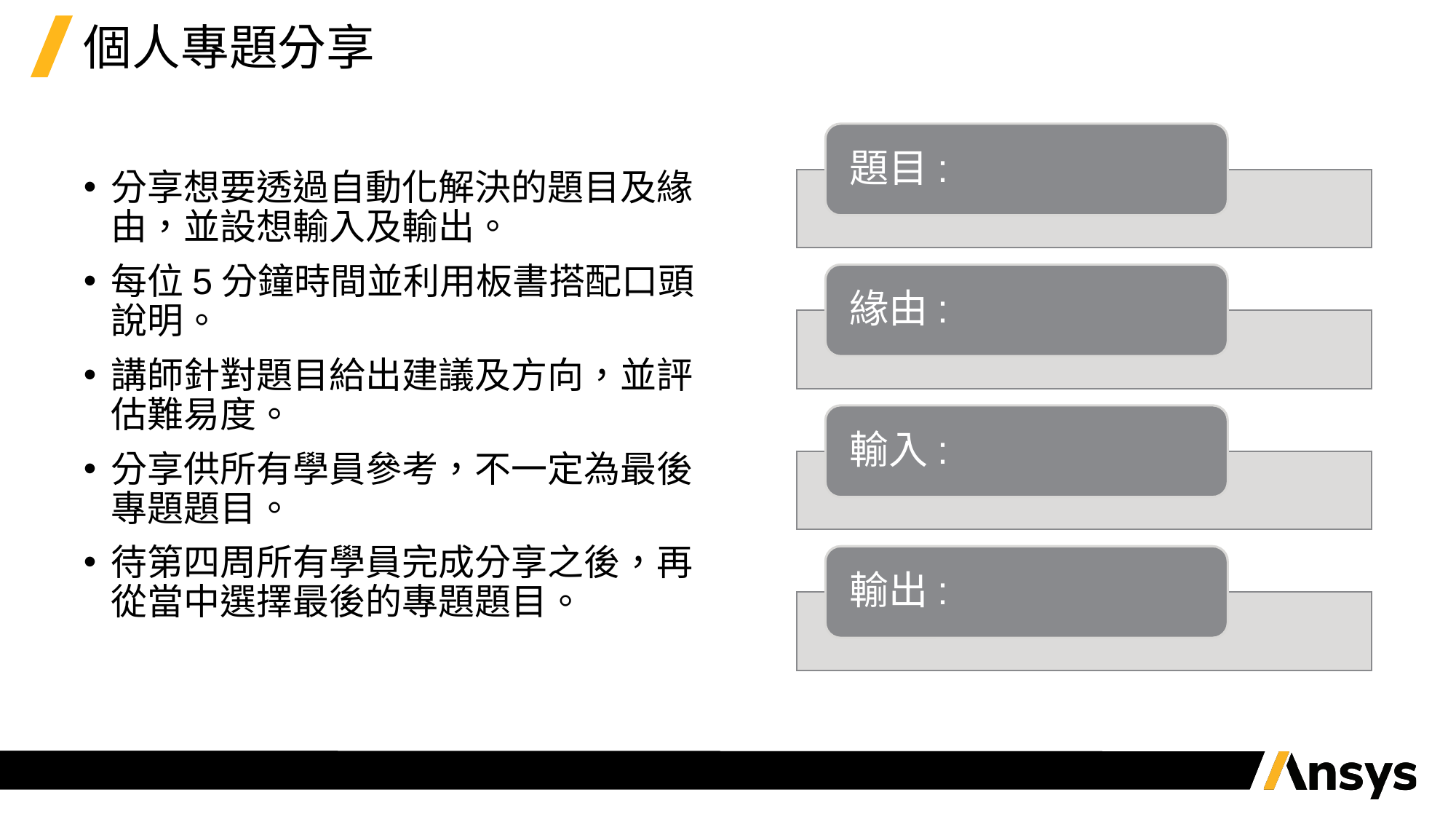

# 個人專題分享
題目:
緣由:
輸入:
輸出:
分享想要透過自動化解決的題目及緣由，並設想輸入及輸出。
每位5分鐘時間並利用板書搭配口頭說明。
講師針對題目給出建議及方向，並評估難易度。
分享供所有學員參考，不一定為最後專題題目。
待第四周所有學員完成分享之後，再從當中選擇最後的專題題目。